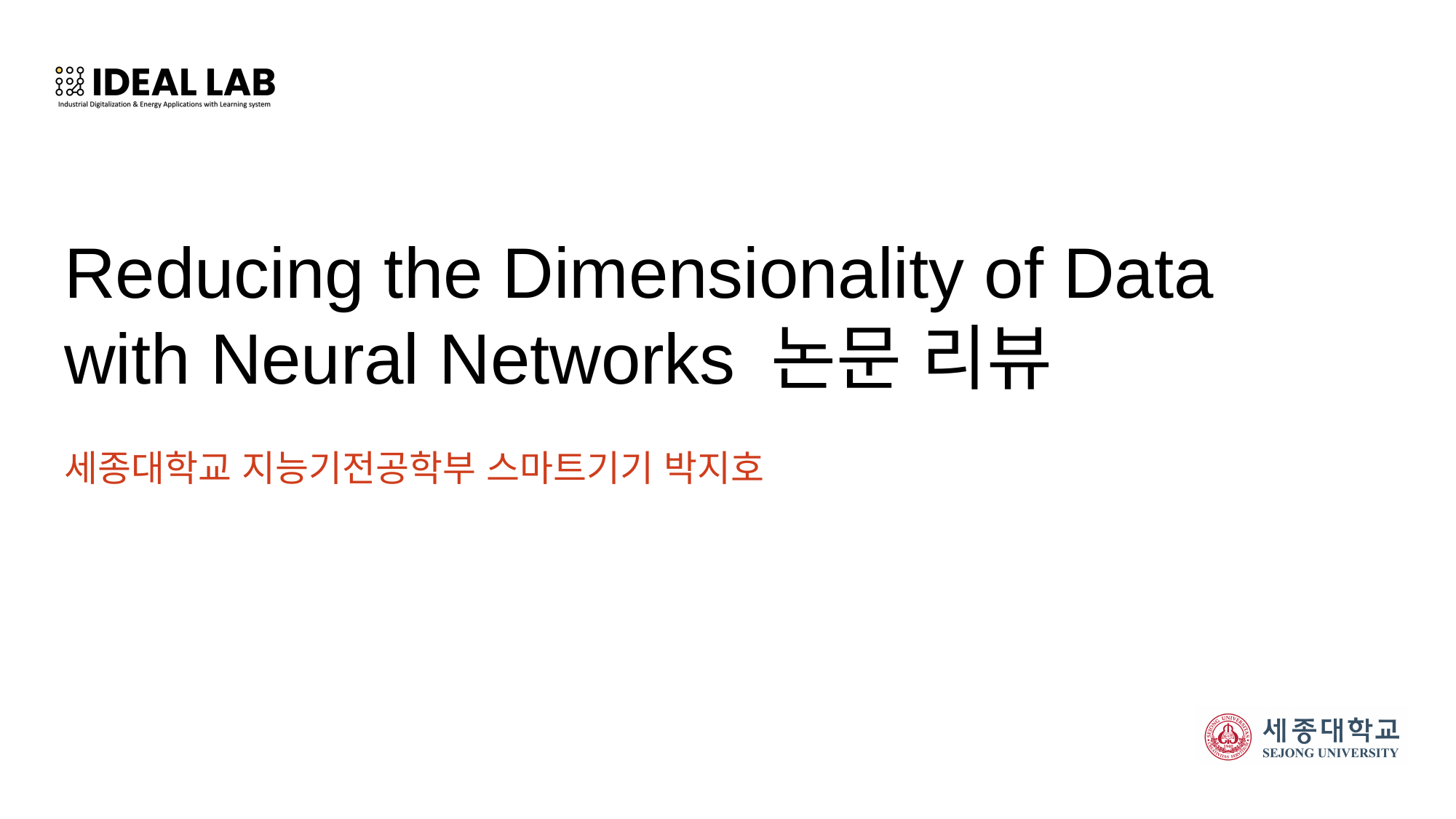

# Reducing the Dimensionality of Data with Neural Networks 논문 리뷰
세종대학교 지능기전공학부 스마트기기 박지호